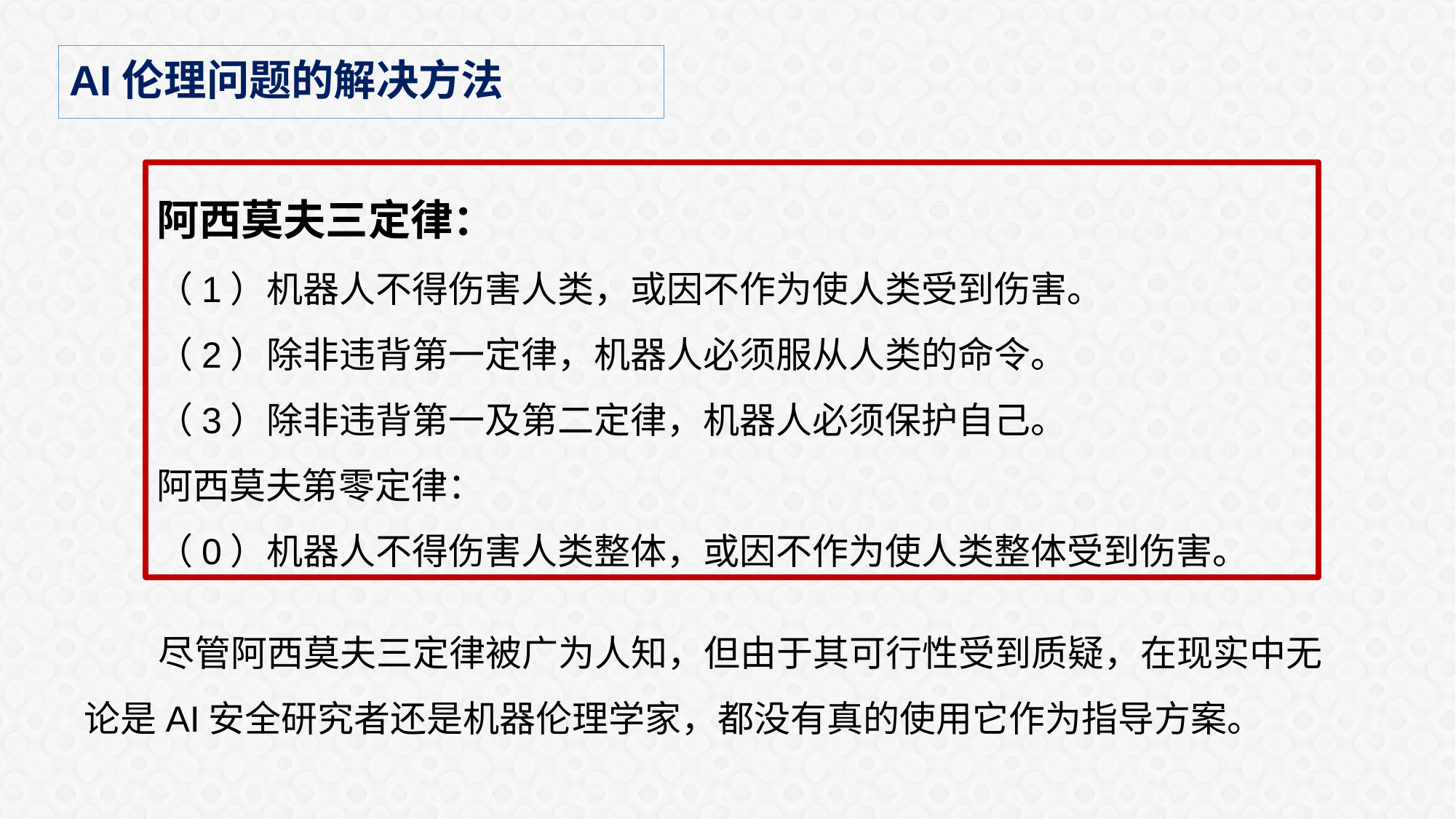

AI伦理问题的解决方法
阿西莫夫三定律：
（1）机器人不得伤害人类，或因不作为使人类受到伤害。
（2）除非违背第一定律，机器人必须服从人类的命令。
（3）除非违背第一及第二定律，机器人必须保护自己。
阿西莫夫第零定律：
（0）机器人不得伤害人类整体，或因不作为使人类整体受到伤害。
        尽管阿西莫夫三定律被广为人知，但由于其可行性受到质疑，在现实中无论是AI安全研究者还是机器伦理学家，都没有真的使用它作为指导方案。